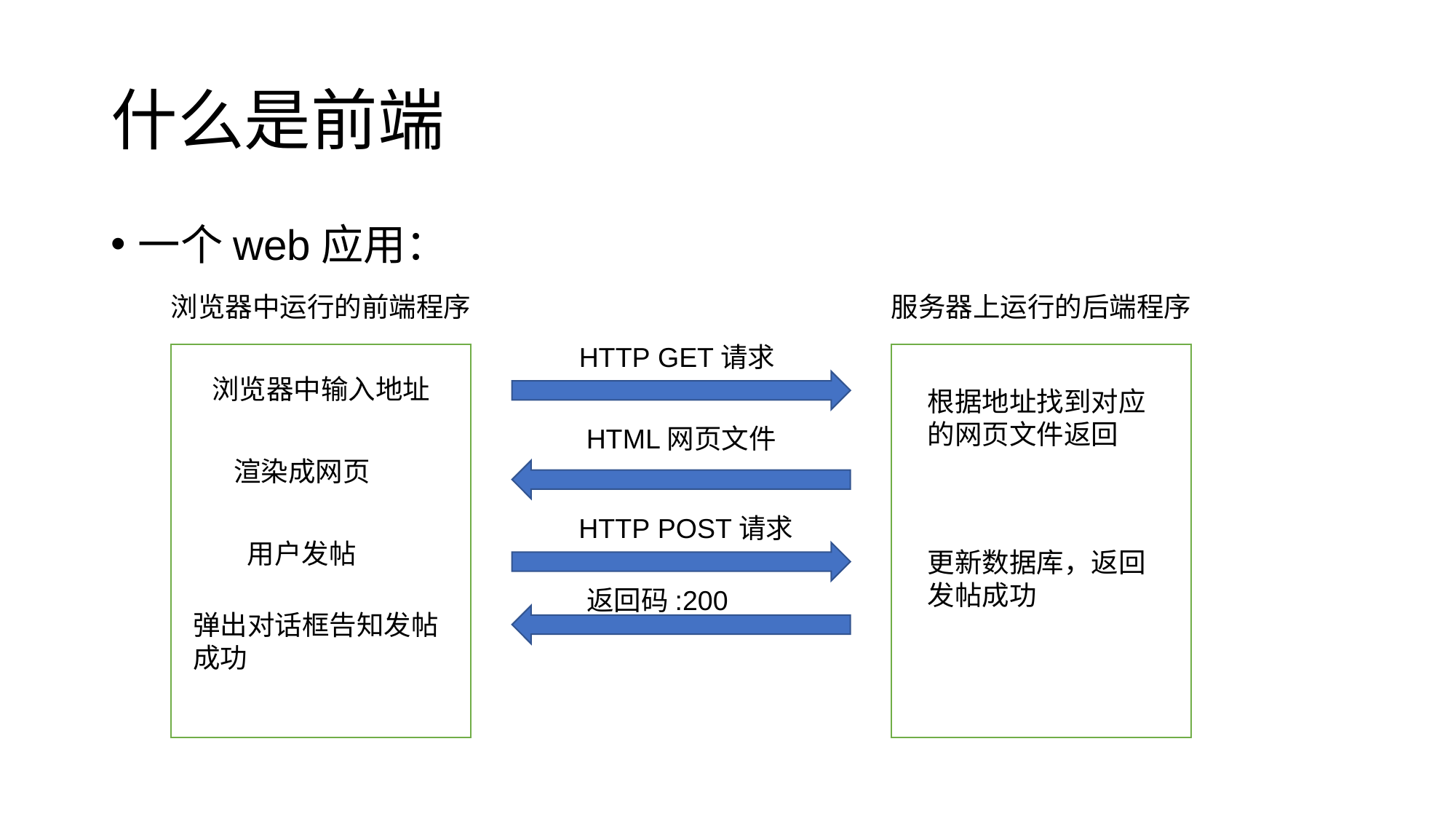

# 什么是前端
一个web应用：
浏览器中运行的前端程序
服务器上运行的后端程序
HTTP GET请求

浏览器中输入地址

根据地址找到对应的网页文件返回
HTML网页文件
渲染成网页

HTTP POST请求
用户发帖
更新数据库，返回发帖成功

返回码:200
弹出对话框告知发帖成功